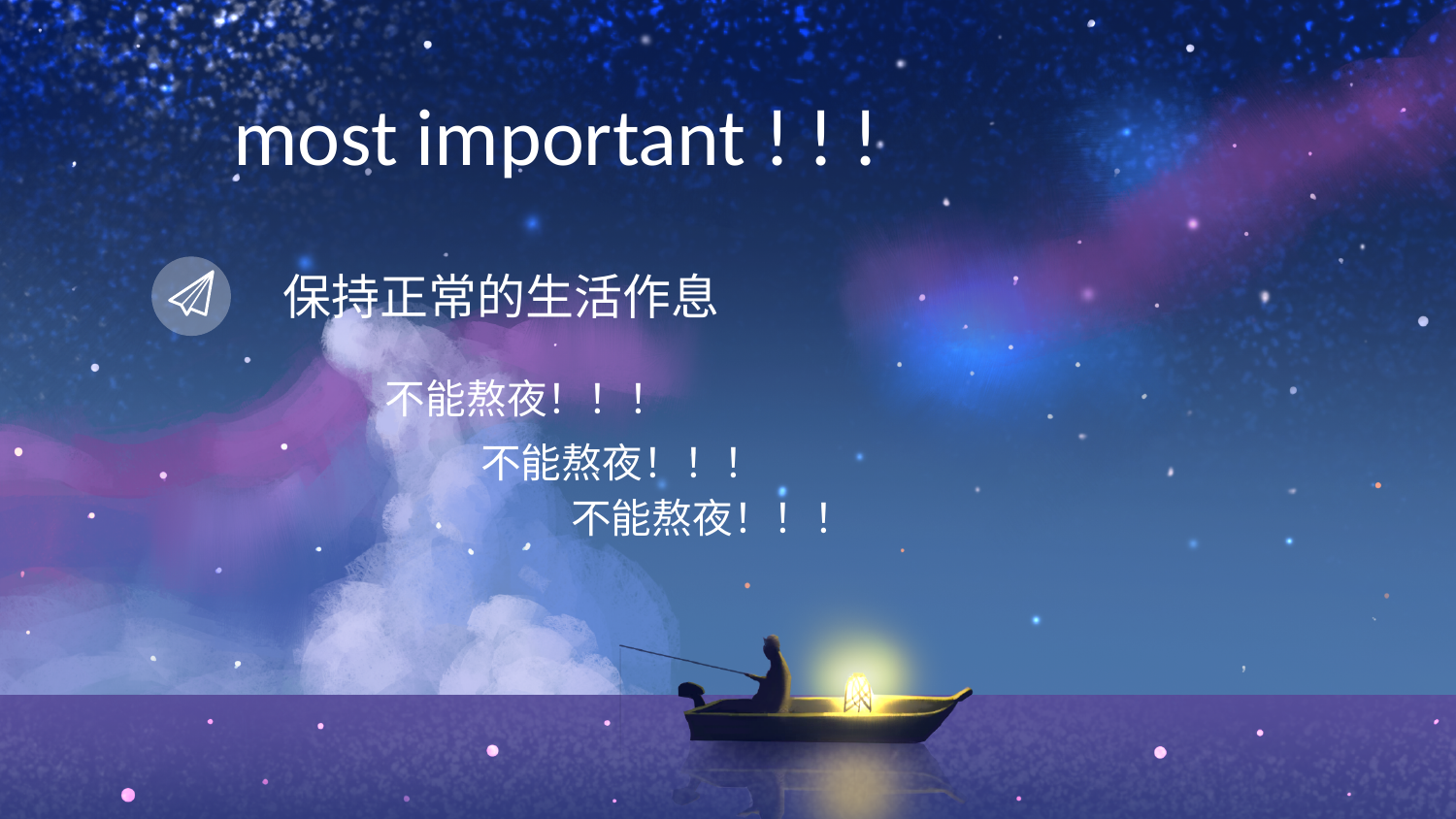

most important ! ! !

保持正常的生活作息

不能熬夜！！！
不能熬夜！！！
不能熬夜！！！